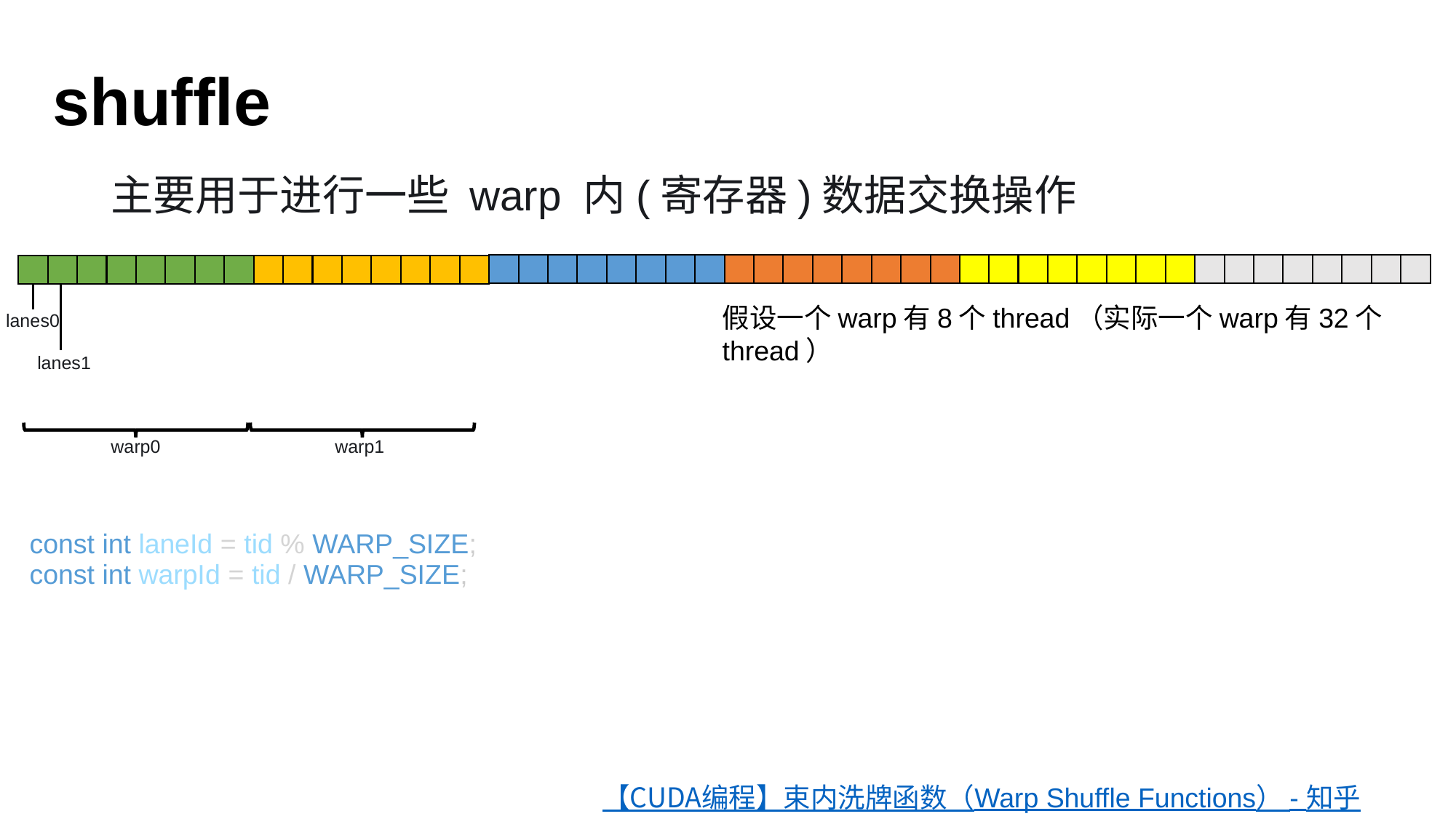

shuffle
主要用于进行一些 warp 内(寄存器)数据交换操作

假设一个warp有8个thread（实际一个warp有32个thread）
lanes0

lanes1
warp1
warp0
const int laneId = tid % WARP_SIZE;
const int warpId = tid / WARP_SIZE;
【CUDA编程】束内洗牌函数（Warp Shuffle Functions） - 知乎